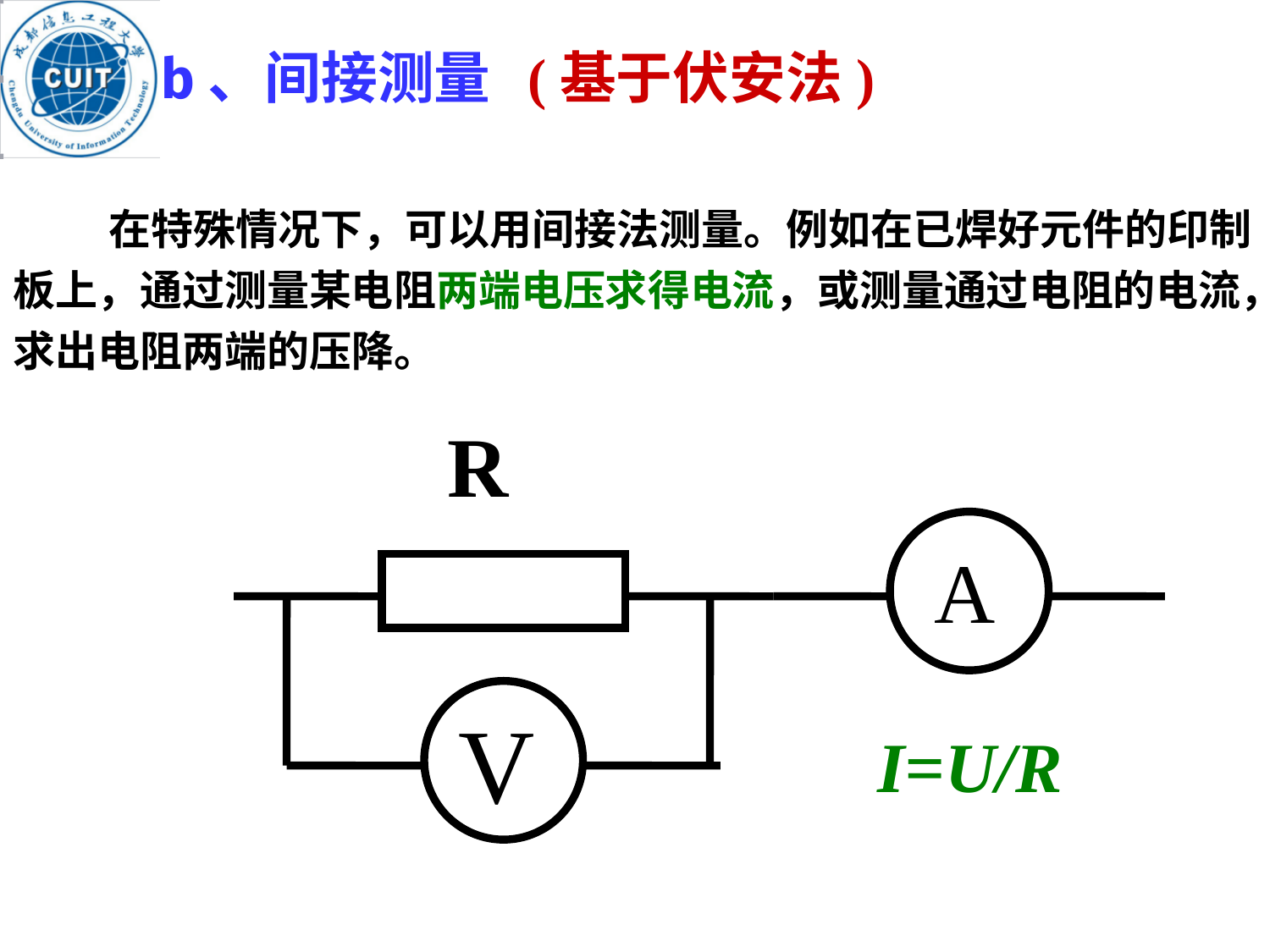

b、间接测量
(基于伏安法)
         在特殊情况下，可以用间接法测量。例如在已焊好元件的印制板上，通过测量某电阻两端电压求得电流，或测量通过电阻的电流，求出电阻两端的压降。
R

A

V

I=U/R